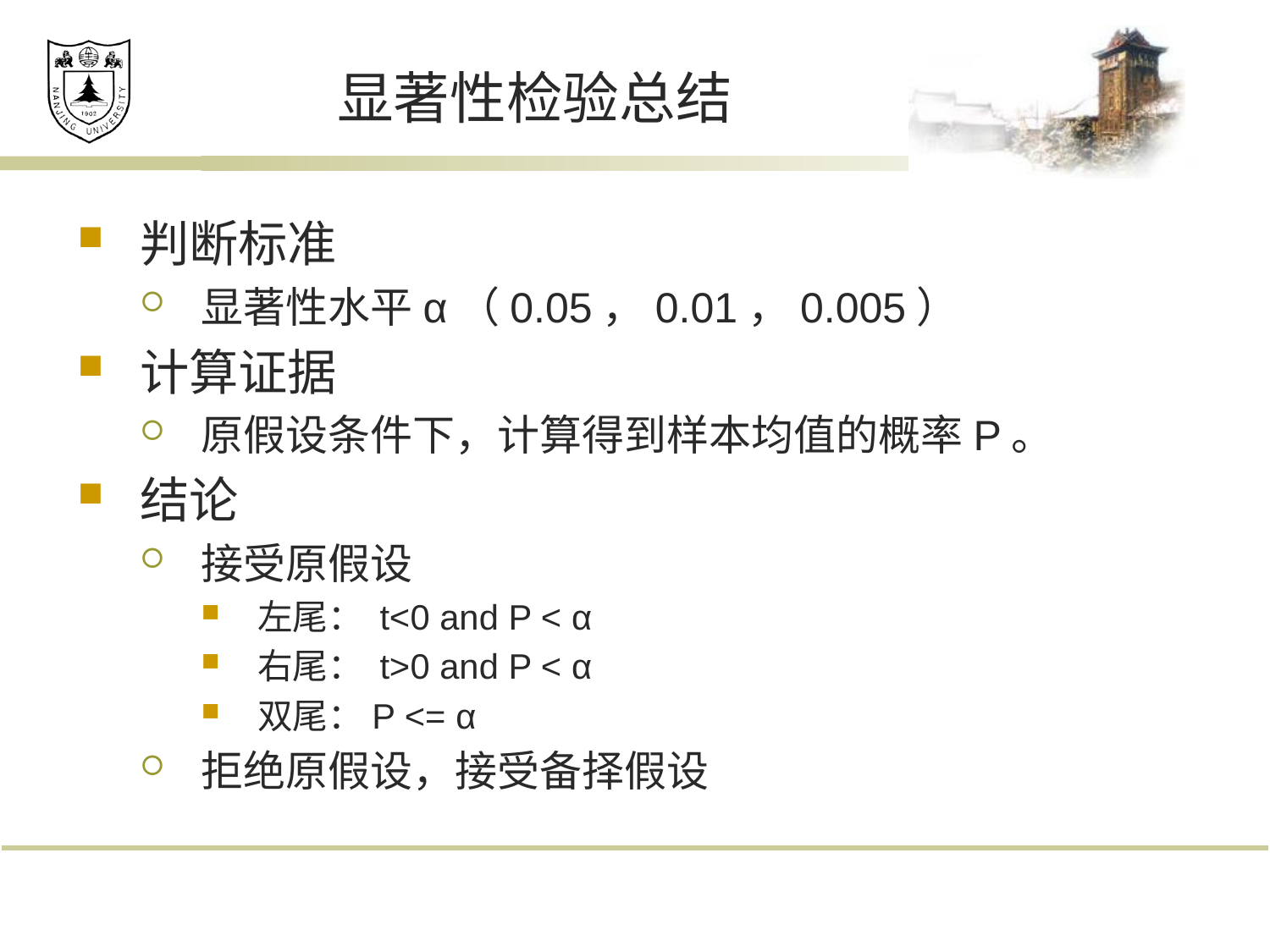

# 显著性检验总结
判断标准
显著性水平α（0.05，0.01，0.005）
计算证据
原假设条件下，计算得到样本均值的概率P。
结论
接受原假设
左尾： t<0 and P < α
右尾： t>0 and P < α
双尾：P <= α
拒绝原假设，接受备择假设